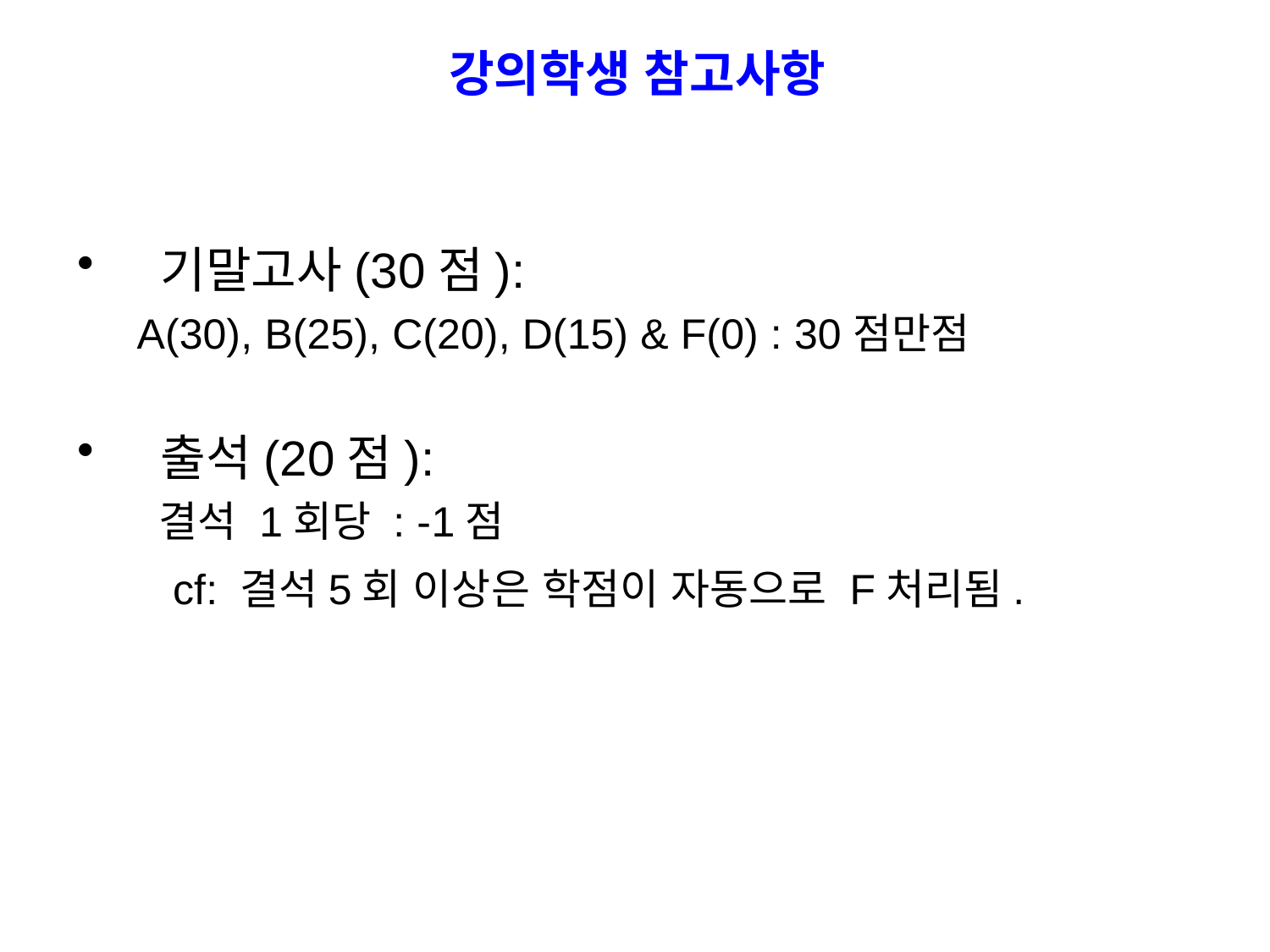

강의학생 참고사항

   기말고사(30점):
     A(30), B(25), C(20), D(15) & F(0) : 30점만점

   출석(20점):
      결석 1회당 : -1점
        cf: 결석5회 이상은 학점이 자동으로 F처리됨.